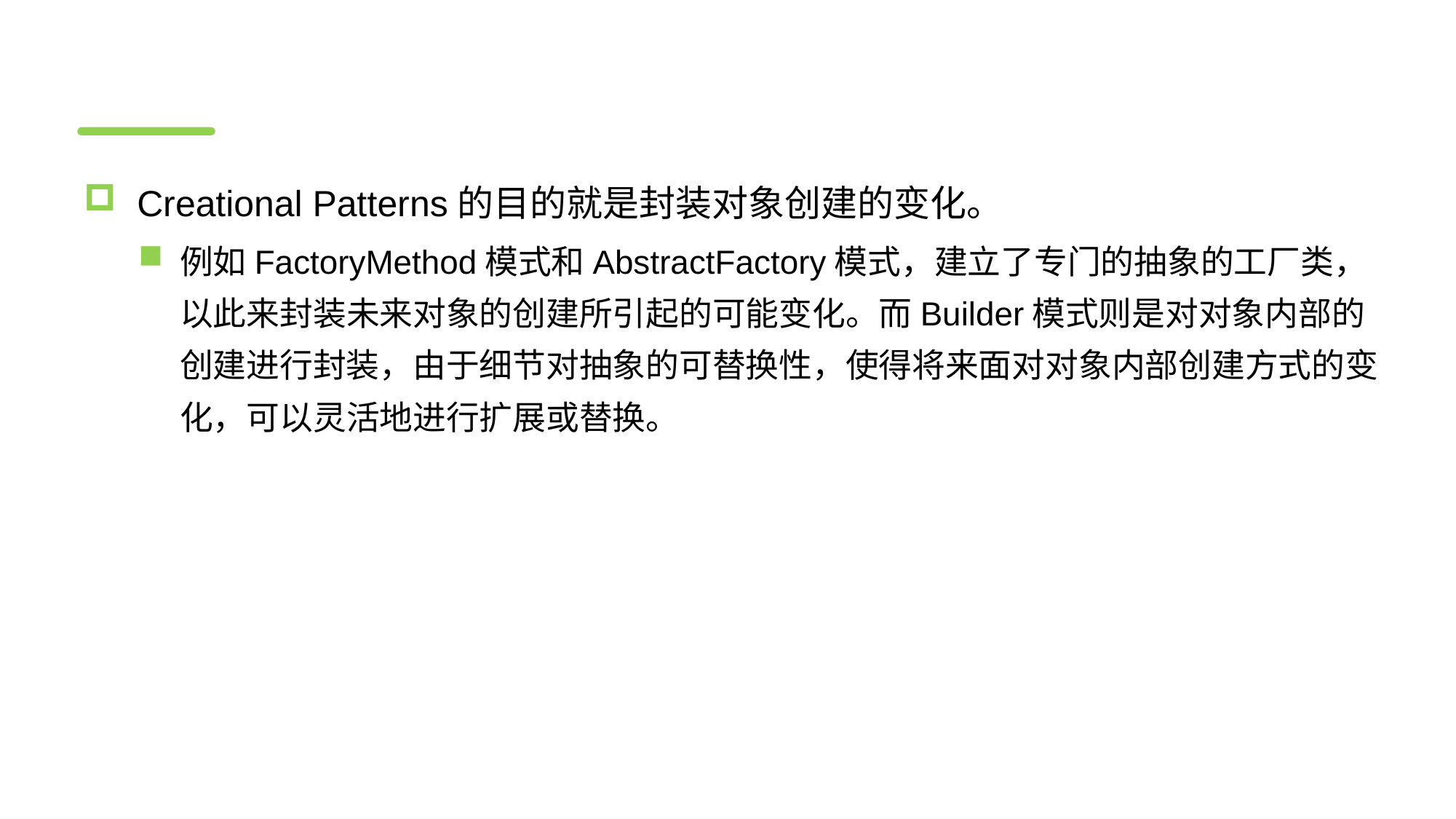

#
Creational Patterns的目的就是封装对象创建的变化。
例如FactoryMethod模式和AbstractFactory模式，建立了专门的抽象的工厂类，以此来封装未来对象的创建所引起的可能变化。而Builder模式则是对对象内部的创建进行封装，由于细节对抽象的可替换性，使得将来面对对象内部创建方式的变化，可以灵活地进行扩展或替换。

77